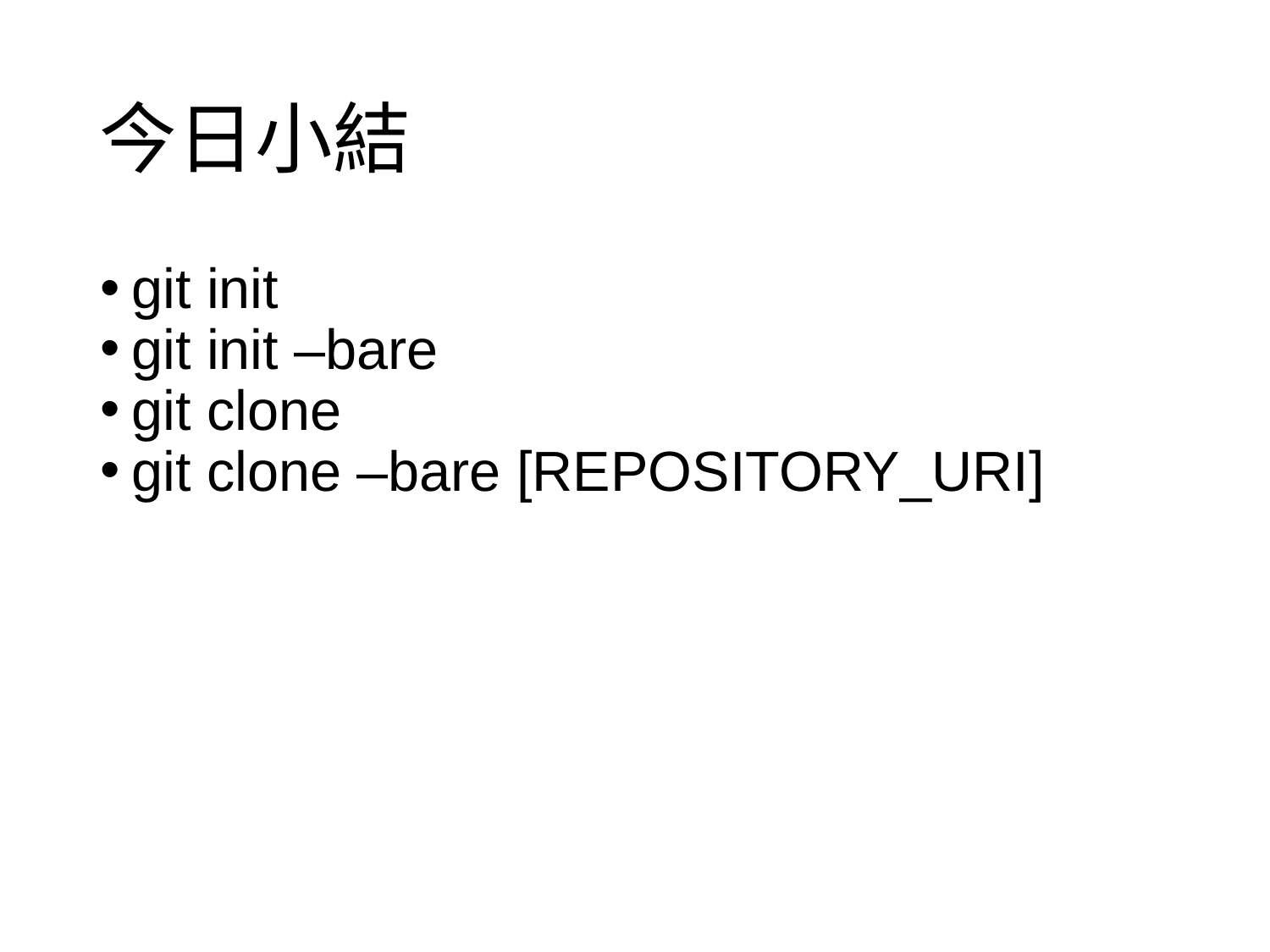

今日小結
git init
git init –bare
git clone
git clone –bare [REPOSITORY_URI]